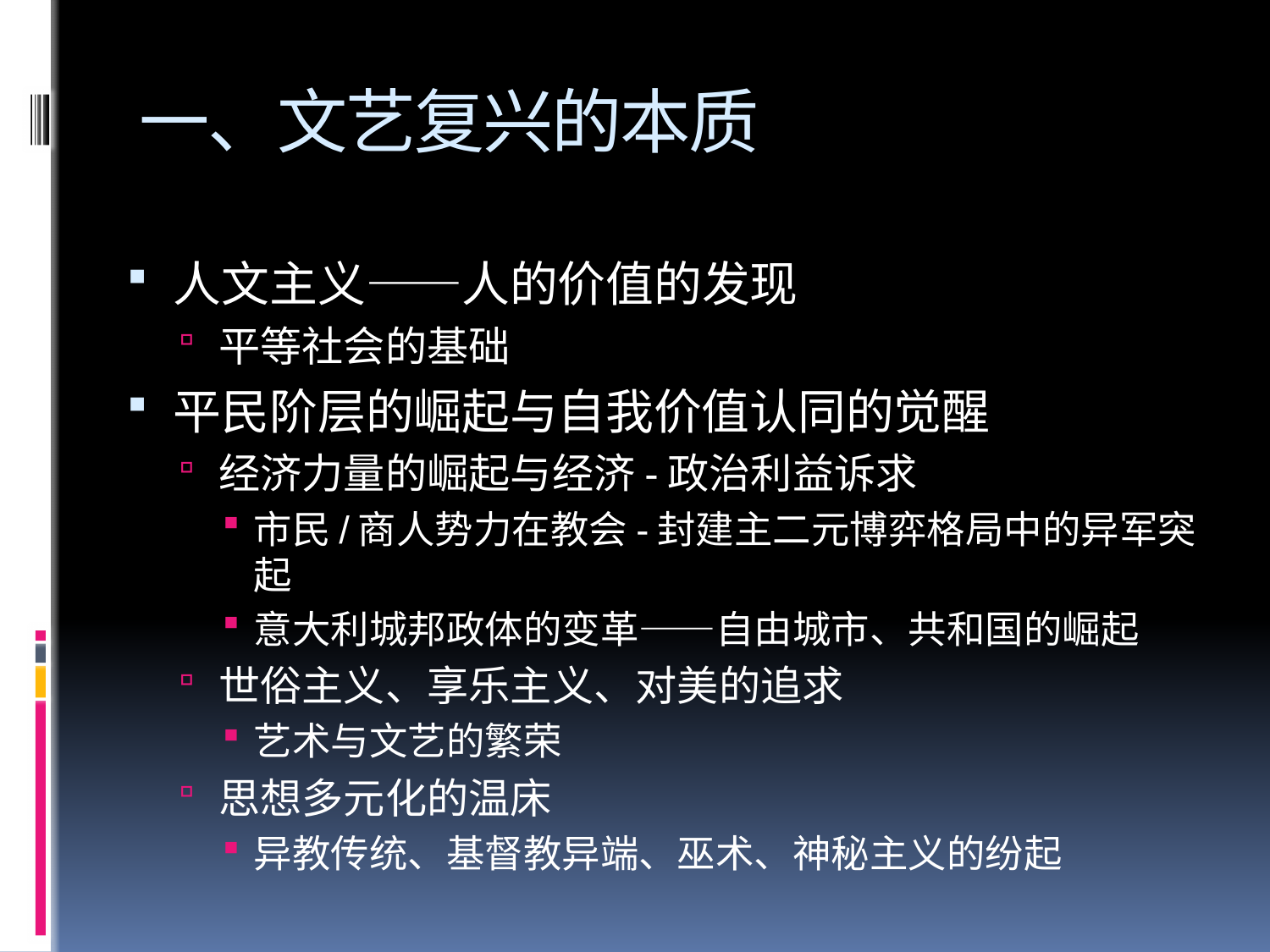

# 一、文艺复兴的本质
人文主义——人的价值的发现
平等社会的基础
平民阶层的崛起与自我价值认同的觉醒
经济力量的崛起与经济-政治利益诉求
市民/商人势力在教会-封建主二元博弈格局中的异军突起
意大利城邦政体的变革——自由城市、共和国的崛起
世俗主义、享乐主义、对美的追求
艺术与文艺的繁荣
思想多元化的温床
异教传统、基督教异端、巫术、神秘主义的纷起